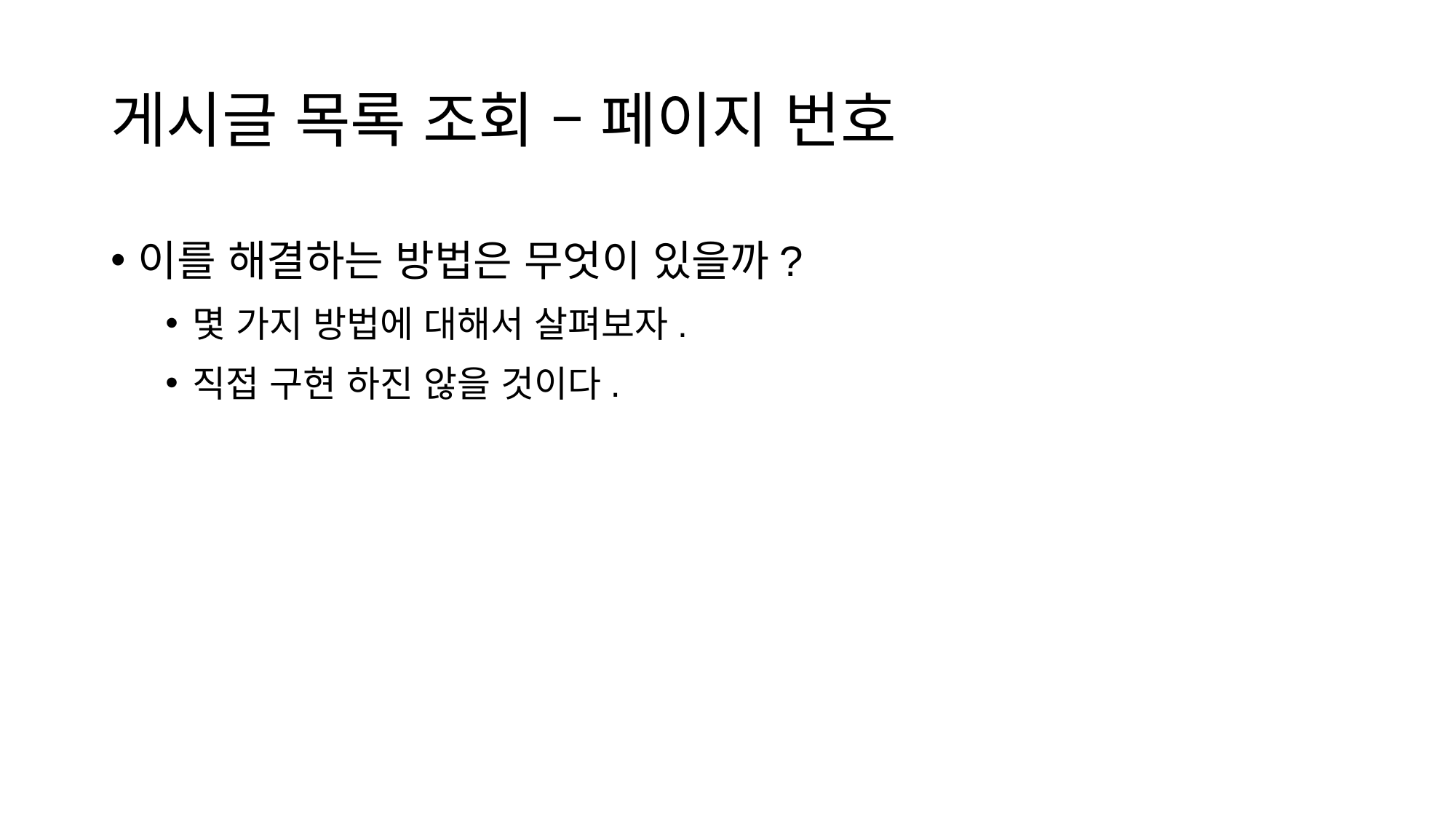

# 게시글 목록 조회 – 페이지 번호
이를 해결하는 방법은 무엇이 있을까?
몇 가지 방법에 대해서 살펴보자.
직접 구현 하진 않을 것이다.